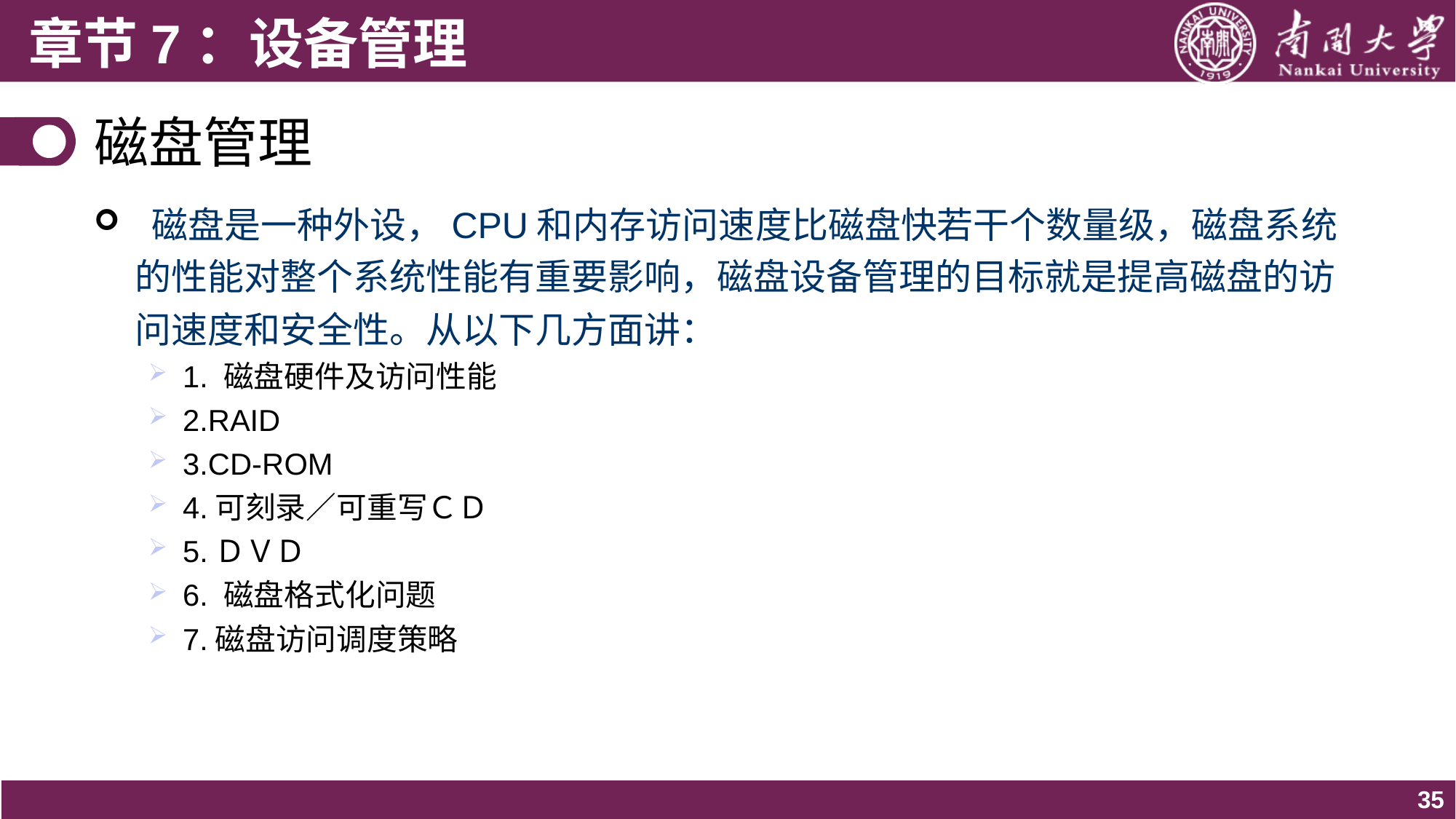

磁盘管理
 磁盘是一种外设，CPU和内存访问速度比磁盘快若干个数量级，磁盘系统的性能对整个系统性能有重要影响，磁盘设备管理的目标就是提高磁盘的访问速度和安全性。从以下几方面讲：
1. 磁盘硬件及访问性能
2.RAID
3.CD-ROM
4.可刻录／可重写ＣＤ
5.ＤＶＤ
6. 磁盘格式化问题
7.磁盘访问调度策略
35